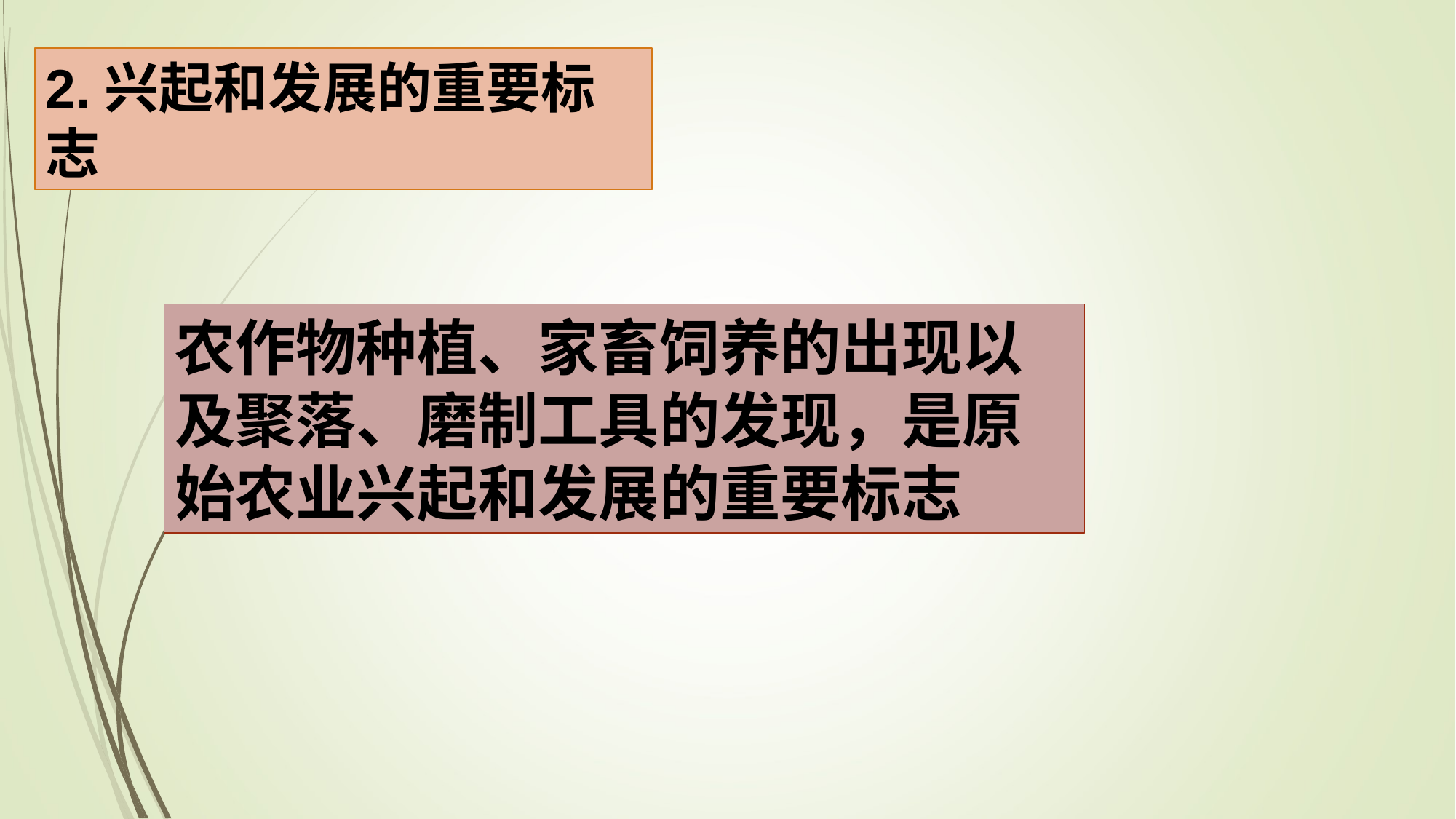

2.兴起和发展的重要标志
农作物种植、家畜饲养的出现以及聚落、磨制工具的发现，是原始农业兴起和发展的重要标志